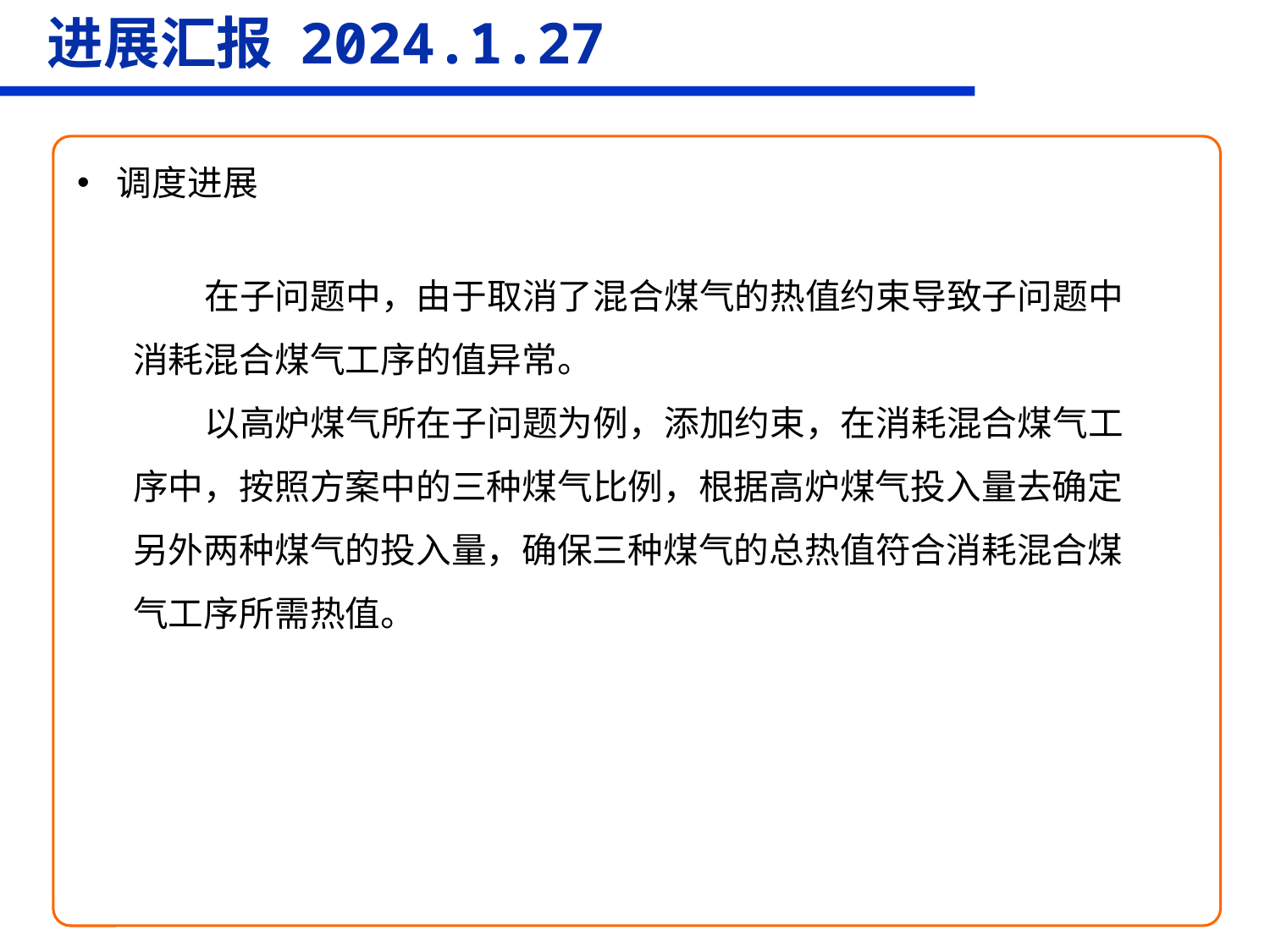

进展汇报 2024.1.27

调度进展
        在子问题中，由于取消了混合煤气的热值约束导致子问题中消耗混合煤气工序的值异常。
        以高炉煤气所在子问题为例，添加约束，在消耗混合煤气工序中，按照方案中的三种煤气比例，根据高炉煤气投入量去确定另外两种煤气的投入量，确保三种煤气的总热值符合消耗混合煤气工序所需热值。